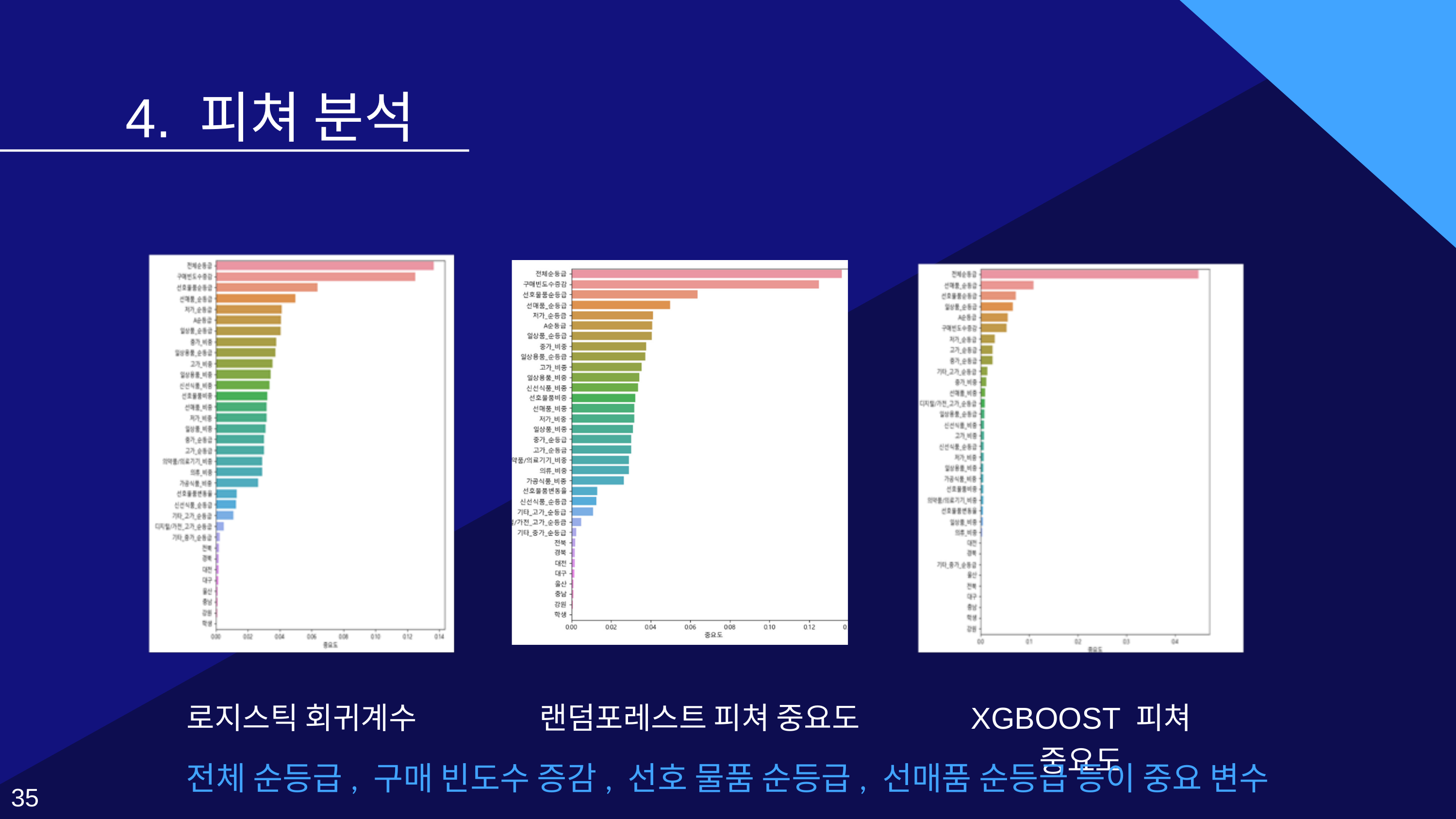

4. 피쳐 분석

로지스틱 회귀계수
랜덤포레스트 피쳐 중요도
XGBOOST 피쳐 중요도
전체 순등급, 구매 빈도수 증감, 선호 물품 순등급, 선매품 순등급 등이 중요 변수
35